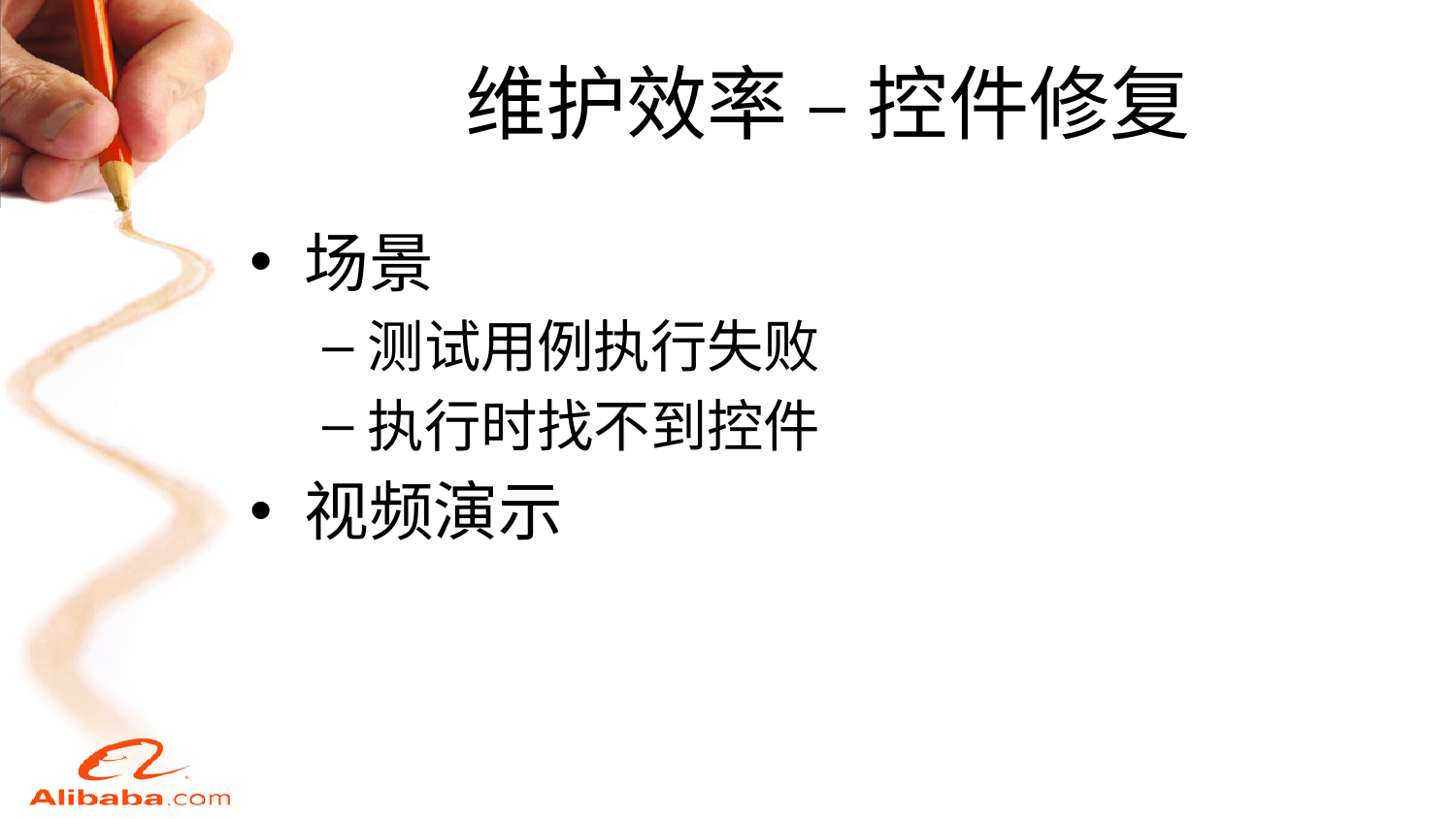

# 维护效率 – 控件修复
场景
测试用例执行失败
执行时找不到控件
视频演示